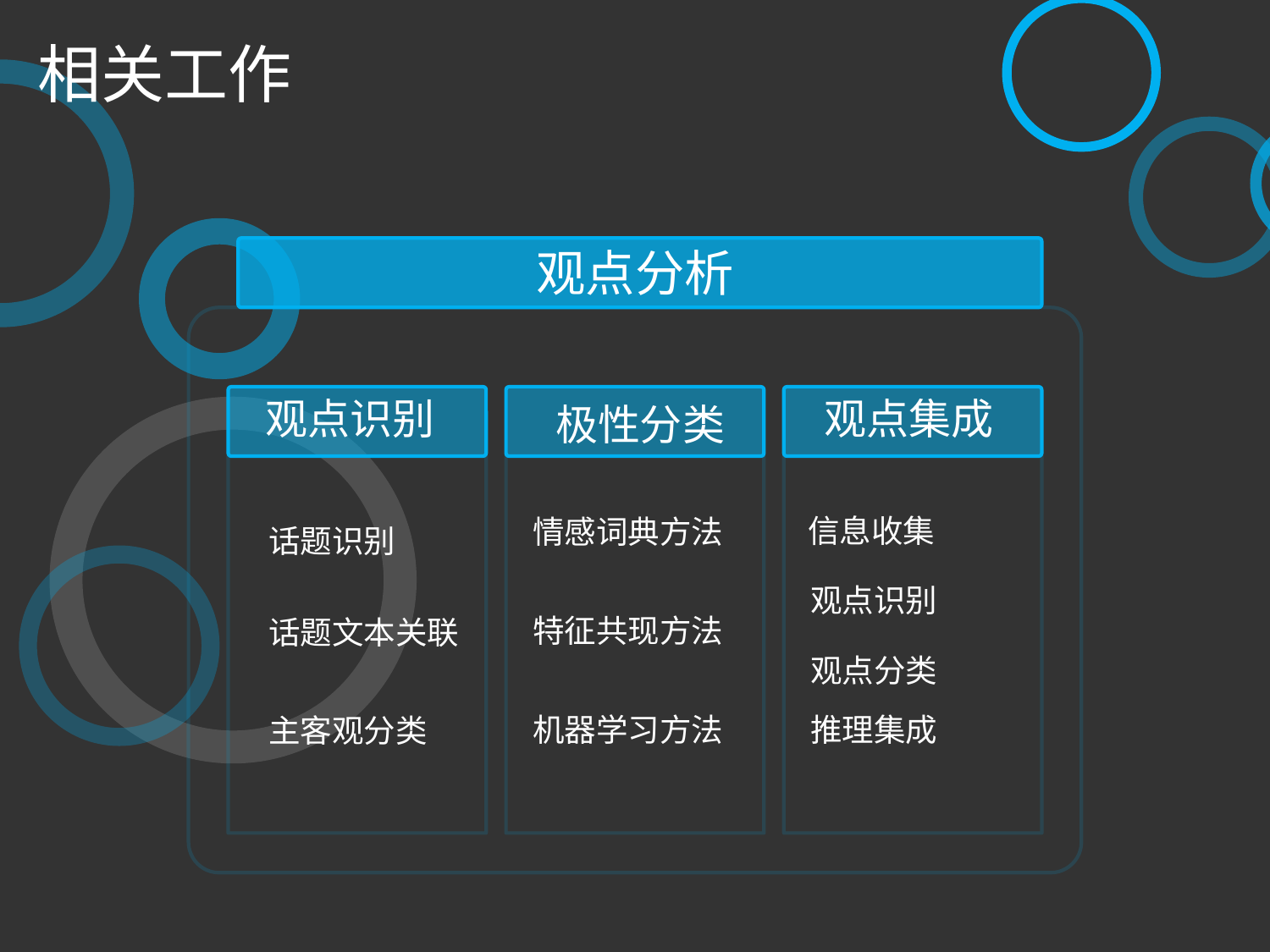

相关工作

观点分析

观点识别

话题识别
话题文本关联
主客观分类
观点集成

信息收集
观点识别
观点分类
推理集成

极性分类

情感词典方法
特征共现方法
机器学习方法